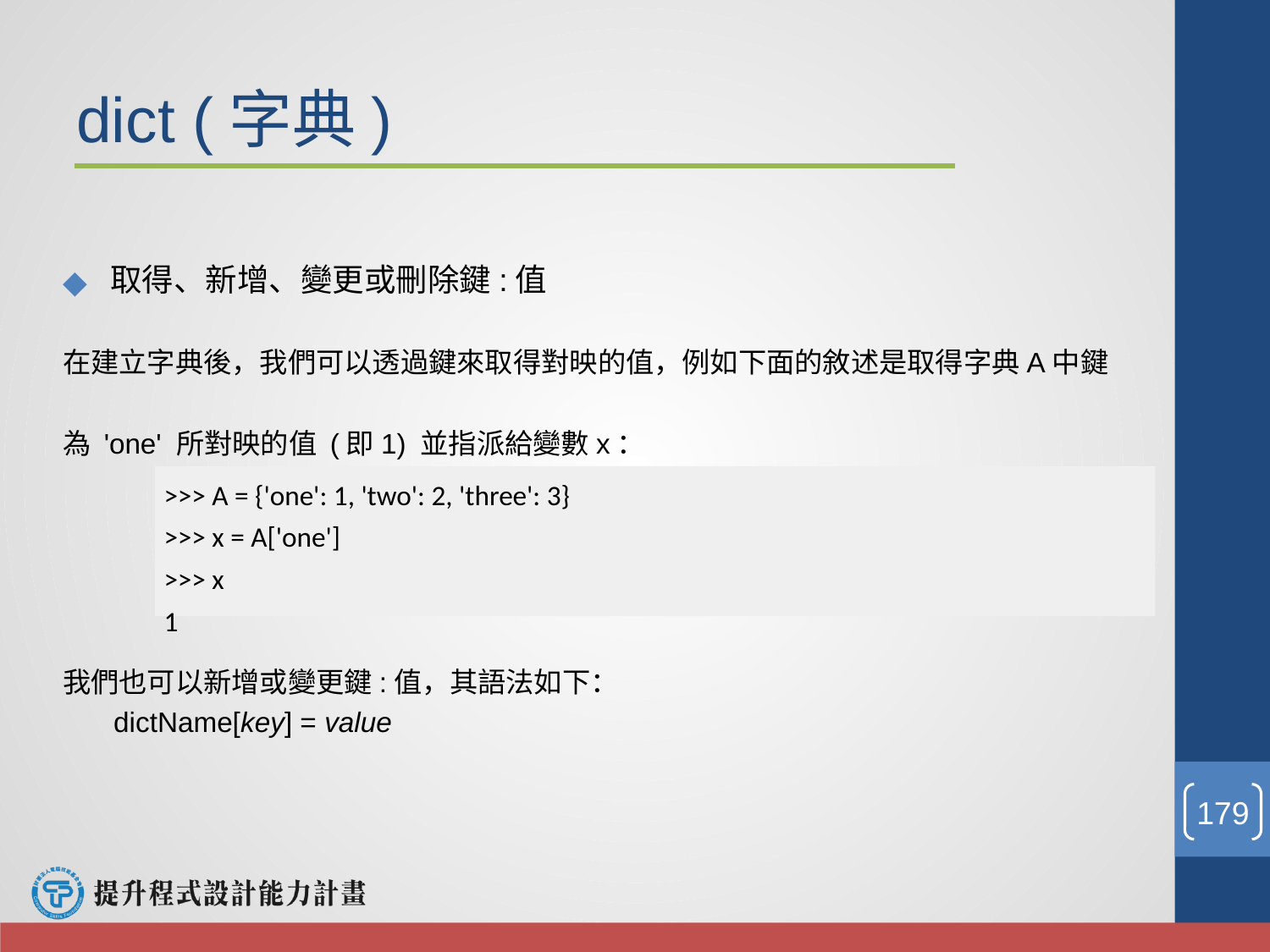

# dict (字典)
取得、新增、變更或刪除鍵:值
在建立字典後，我們可以透過鍵來取得對映的值，例如下面的敘述是取得字典A中鍵為 'one' 所對映的值 (即1) 並指派給變數x：

我們也可以新增或變更鍵:值，其語法如下：
dictName[key] = value

>>> A = {'one': 1, 'two': 2, 'three': 3}
>>> x = A['one']
>>> x
1

179